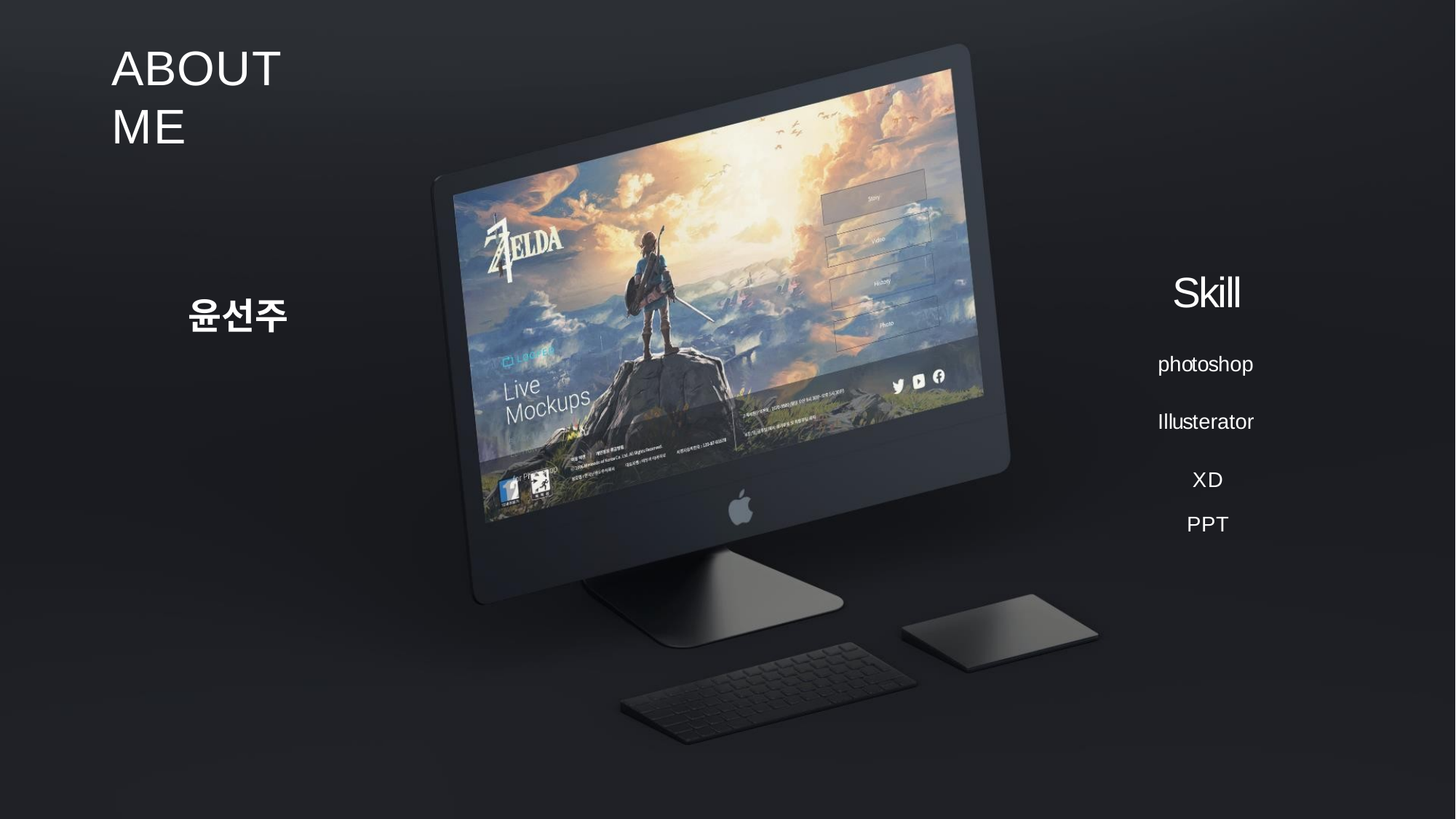

# ABOUT ME
Skill
photoshop  Illusterator  XD

PPT
윤선주